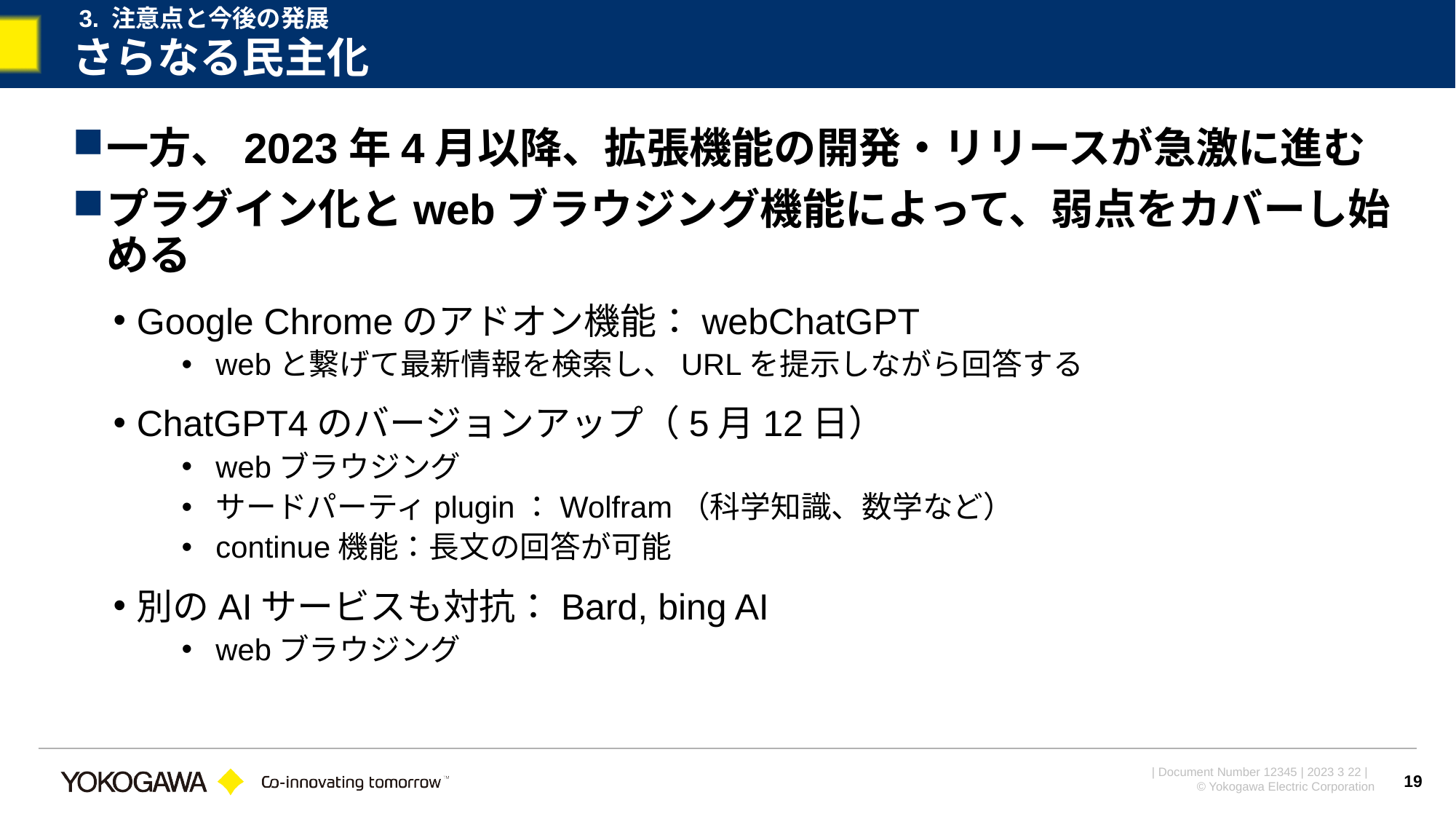

3. 注意点と今後の発展
# さらなる民主化
一方、2023年4月以降、拡張機能の開発・リリースが急激に進む
プラグイン化とwebブラウジング機能によって、弱点をカバーし始める
Google Chromeのアドオン機能：webChatGPT
webと繋げて最新情報を検索し、URLを提示しながら回答する
ChatGPT4のバージョンアップ（5月12日）
webブラウジング
サードパーティplugin：Wolfram（科学知識、数学など）
continue機能：長文の回答が可能
別のAIサービスも対抗：Bard, bing AI
webブラウジング
19